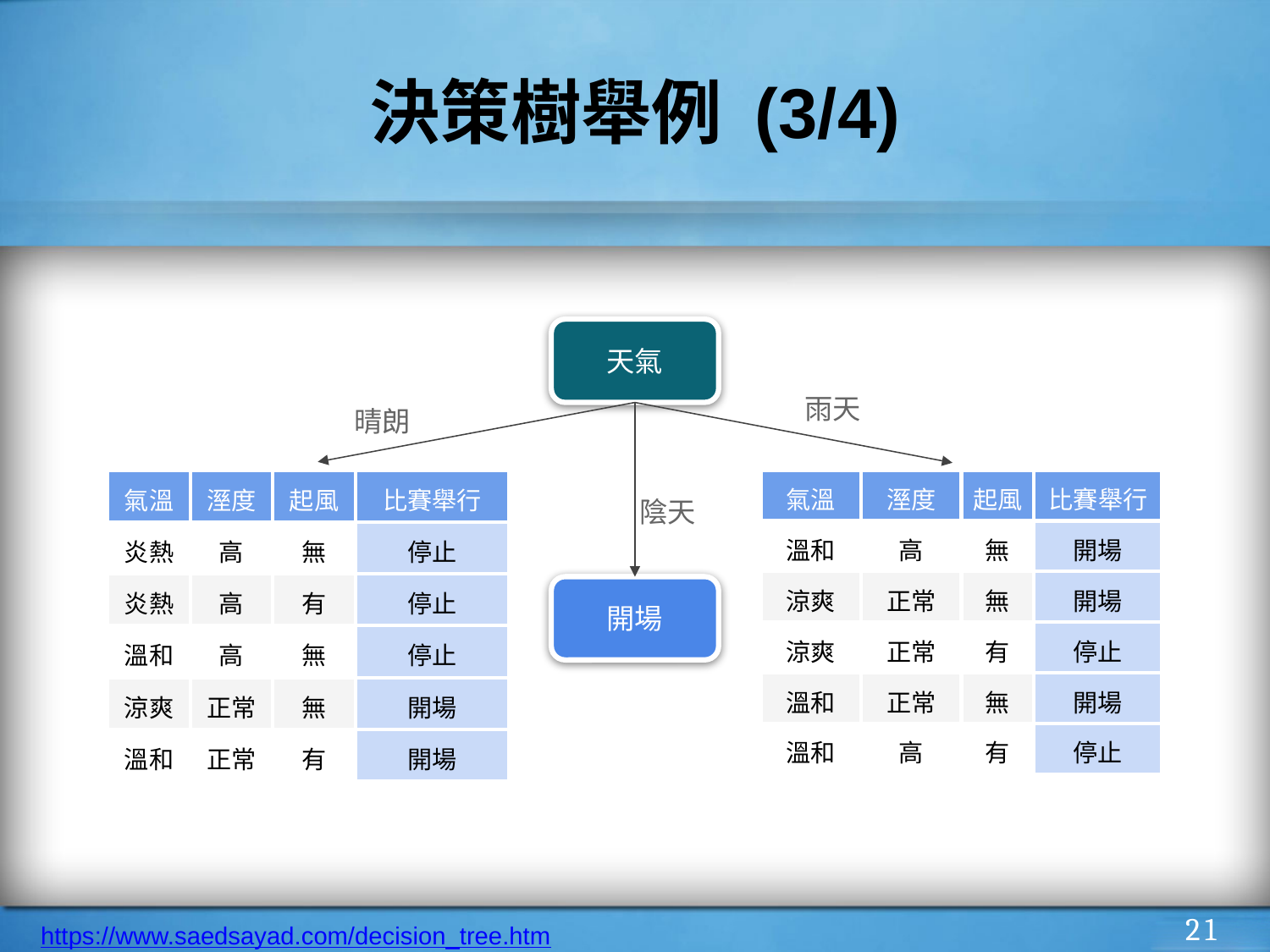

# 決策樹舉例 (3/4)
天氣
雨天
晴朗
| 氣溫 | 溼度 | 起風 | 比賽舉行 |
| --- | --- | --- | --- |
| 炎熱 | 高 | 無 | 停止 |
| 炎熱 | 高 | 有 | 停止 |
| 溫和 | 高 | 無 | 停止 |
| 涼爽 | 正常 | 無 | 開場 |
| 溫和 | 正常 | 有 | 開場 |
| 氣溫 | 溼度 | 起風 | 比賽舉行 |
| --- | --- | --- | --- |
| 溫和 | 高 | 無 | 開場 |
| 涼爽 | 正常 | 無 | 開場 |
| 涼爽 | 正常 | 有 | 停止 |
| 溫和 | 正常 | 無 | 開場 |
| 溫和 | 高 | 有 | 停止 |
陰天
開場
21
https://www.saedsayad.com/decision_tree.htm